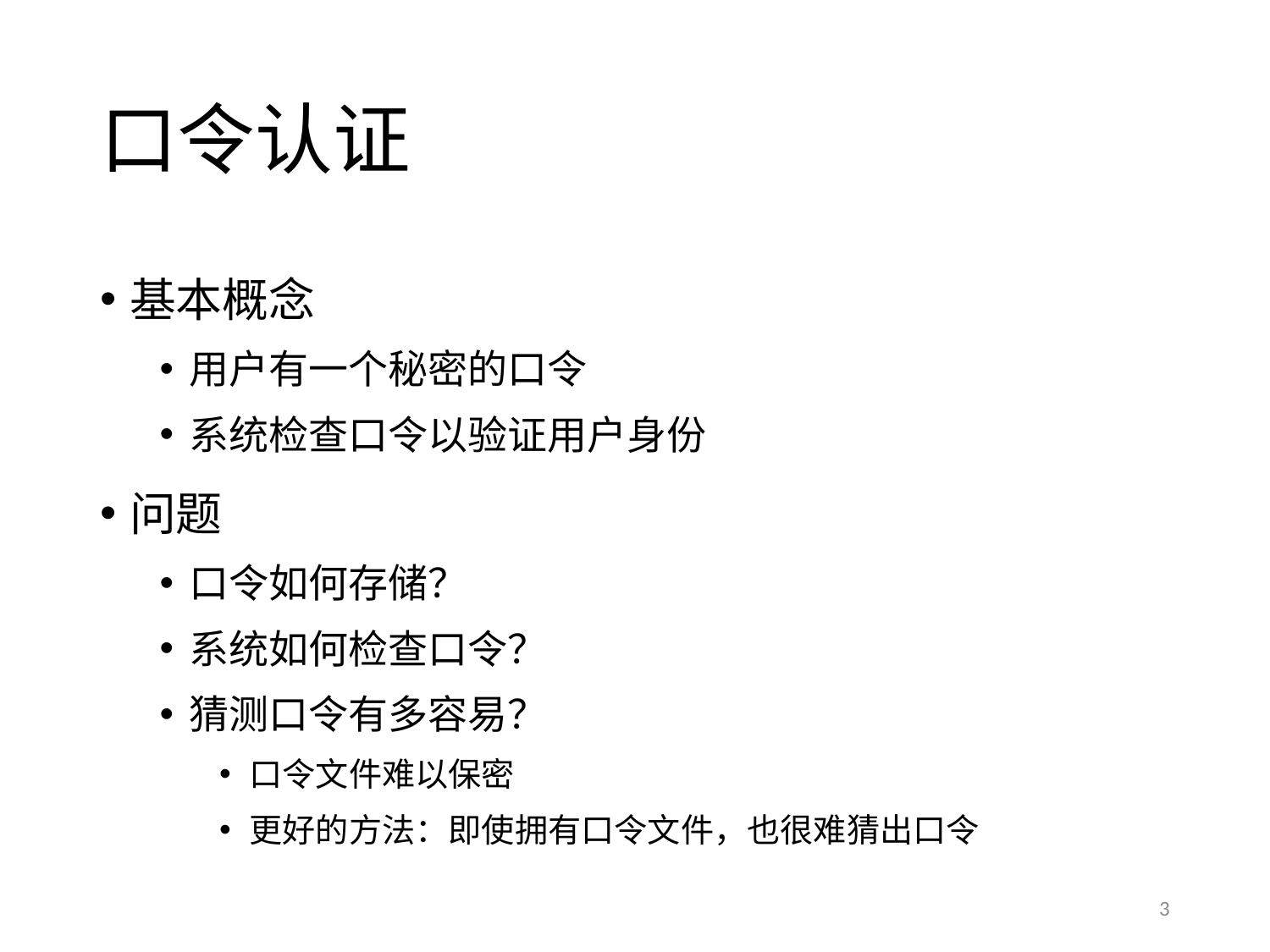

# 口令认证
基本概念
用户有一个秘密的口令
系统检查口令以验证用户身份
问题
口令如何存储？
系统如何检查口令？
猜测口令有多容易？
口令文件难以保密
更好的方法：即使拥有口令文件，也很难猜出口令
3